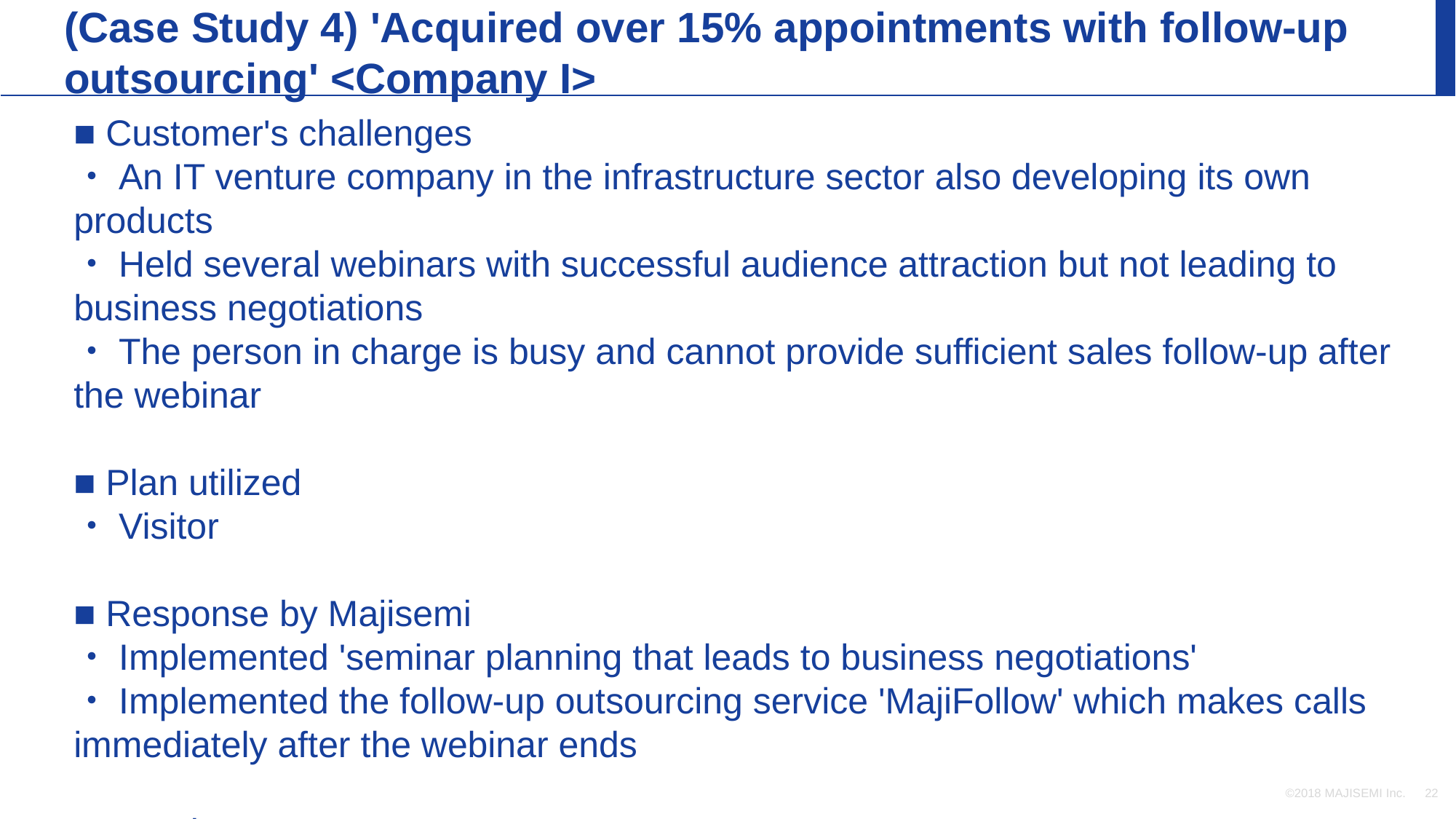

(Case Study 4) 'Acquired over 15% appointments with follow-up outsourcing' <Company I>
■ Customer's challenges
・An IT venture company in the infrastructure sector also developing its own products
・Held several webinars with successful audience attraction but not leading to business negotiations
・The person in charge is busy and cannot provide sufficient sales follow-up after the webinar

■ Plan utilized
・Visitor

■ Response by Majisemi
・Implemented 'seminar planning that leads to business negotiations'
・Implemented the follow-up outsourcing service 'MajiFollow' which makes calls immediately after the webinar ends

■ Result
・50 registrations → achieved 8 appointments
©2018 MAJISEMI Inc.
22